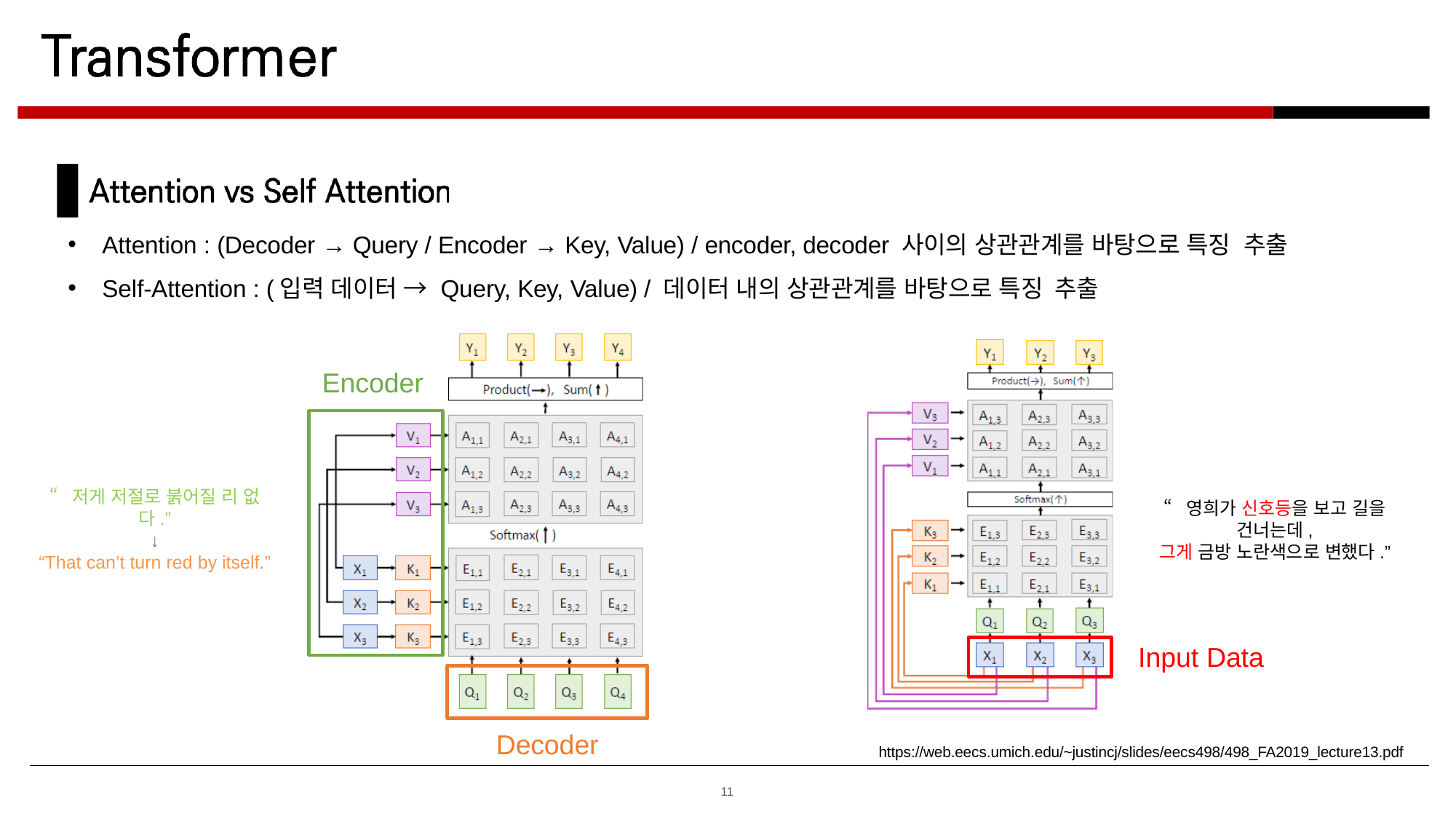

Attention : (Decoder → Query / Encoder → Key, Value) / encoder, decoder 사이의 상관관계를 바탕으로 특징 추출
Self-Attention : (입력 데이터 → Query, Key, Value) / 데이터 내의 상관관계를 바탕으로 특징 추출

  Encoder

“저게 저절로 붉어질 리 없다.”
↓
“That can’t turn red by itself.”
“영희가 신호등을 보고 길을 건너는데,
그게 금방 노란색으로 변했다.”

Input Data

Decoder
https://web.eecs.umich.edu/~justincj/slides/eecs498/498_FA2019_lecture13.pdf

11